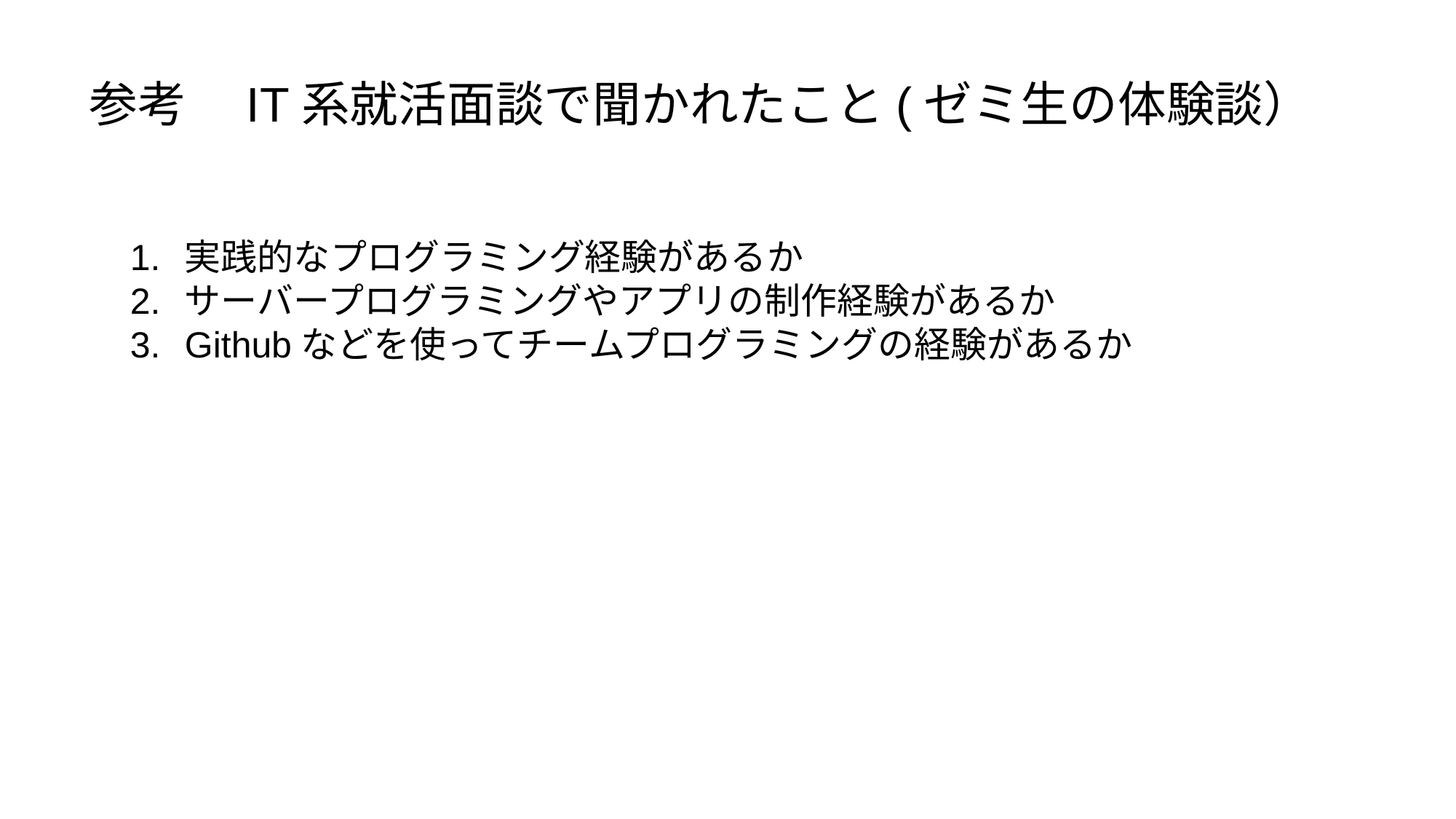

参考　IT系就活面談で聞かれたこと(ゼミ生の体験談）
実践的なプログラミング経験があるか
サーバープログラミングやアプリの制作経験があるか
Githubなどを使ってチームプログラミングの経験があるか